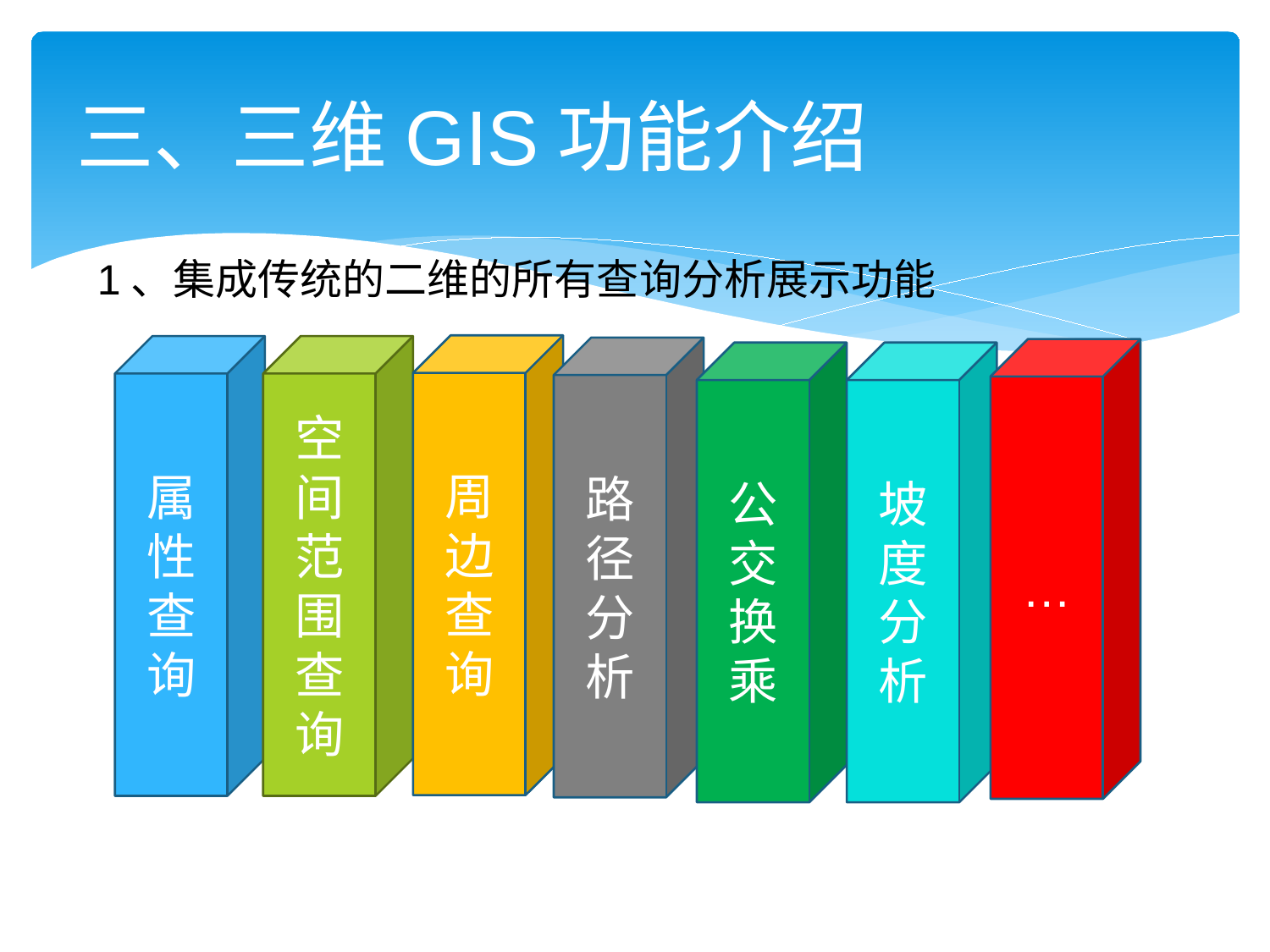

# 三、三维GIS功能介绍
1、集成传统的二维的所有查询分析展示功能
周边查询
属性查询
空间范围查询
路径分析
…
公交换乘
坡度分析